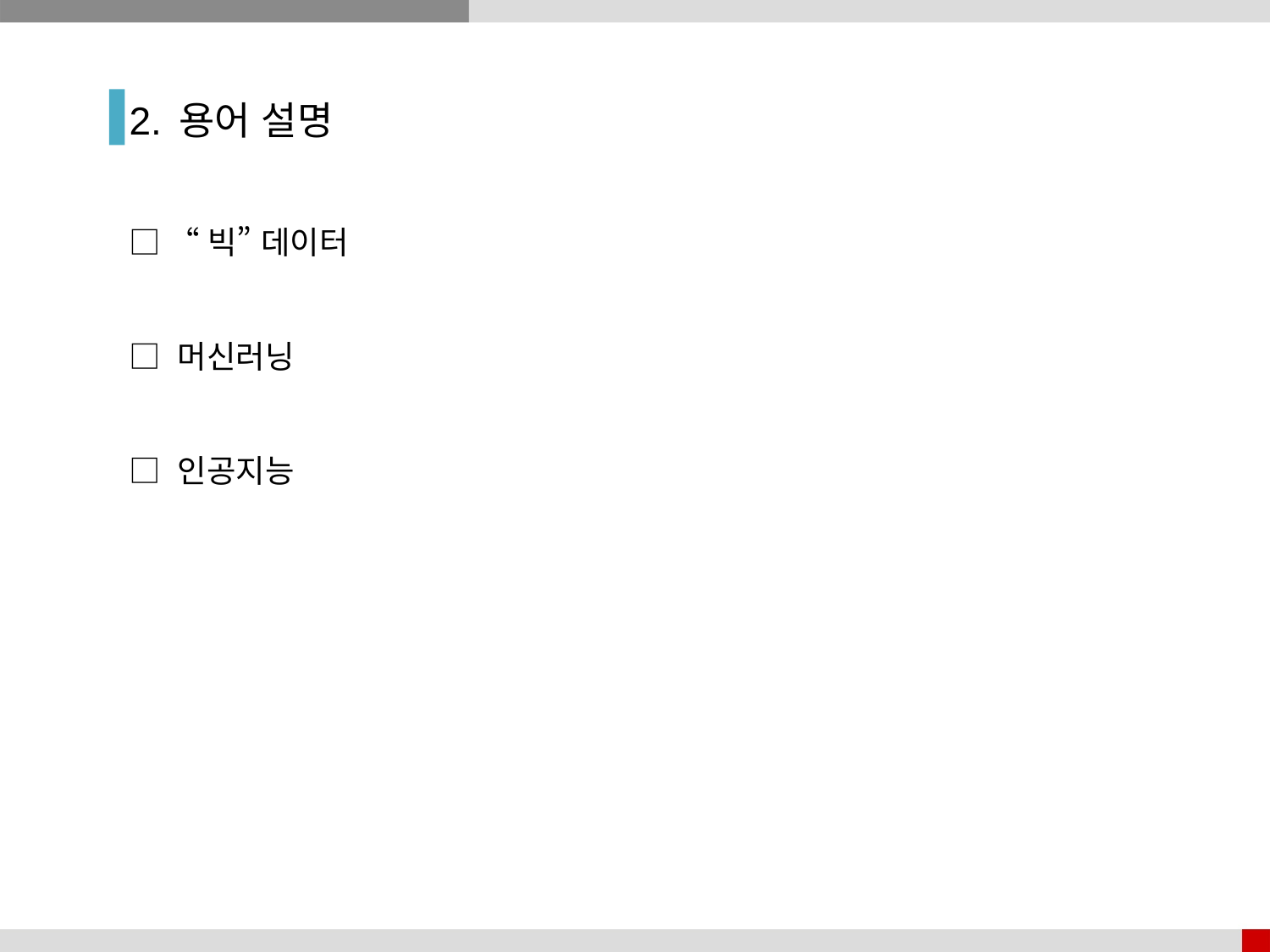

2. 용어 설명

□ “빅” 데이터

□ 머신러닝

□ 인공지능